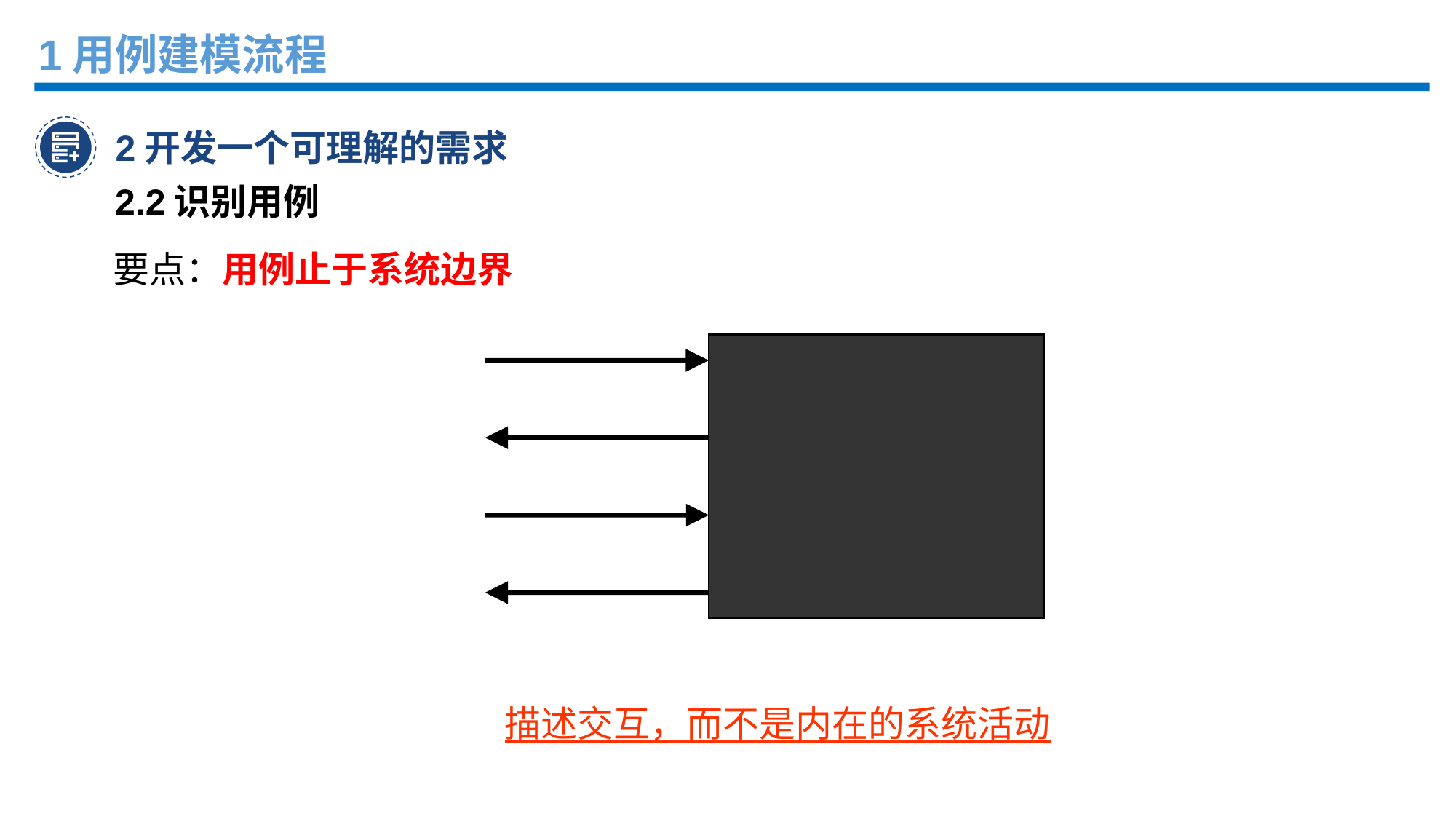

1用例建模流程

2开发一个可理解的需求

2.2识别用例
要点：用例止于系统边界

描述交互，而不是内在的系统活动